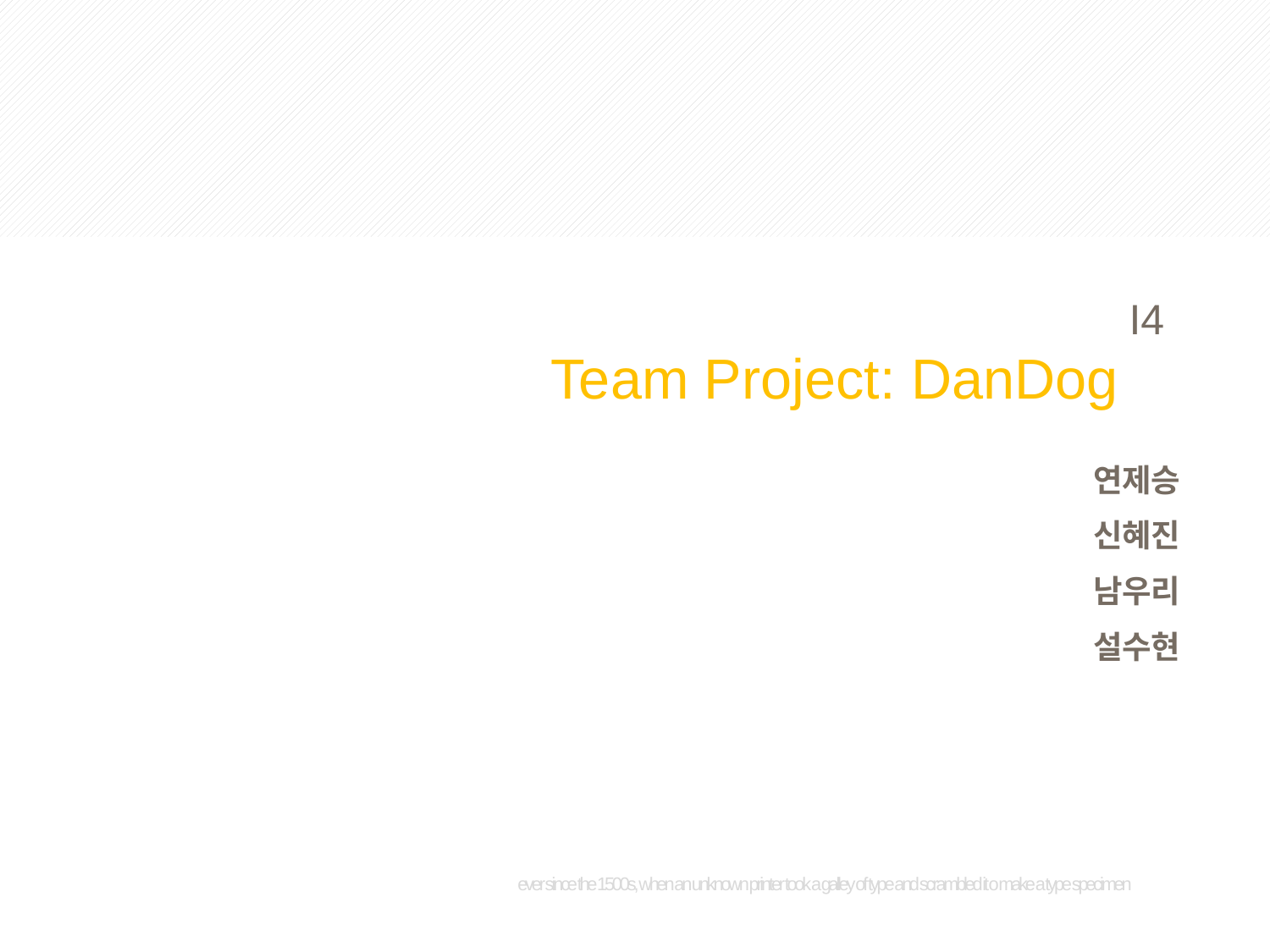

I4
Team Project: DanDog
 연제승
신혜진
남우리
설수현
ever since the 1500s, when an unknown printer took a galley of type and scrambled it o make a type specimen